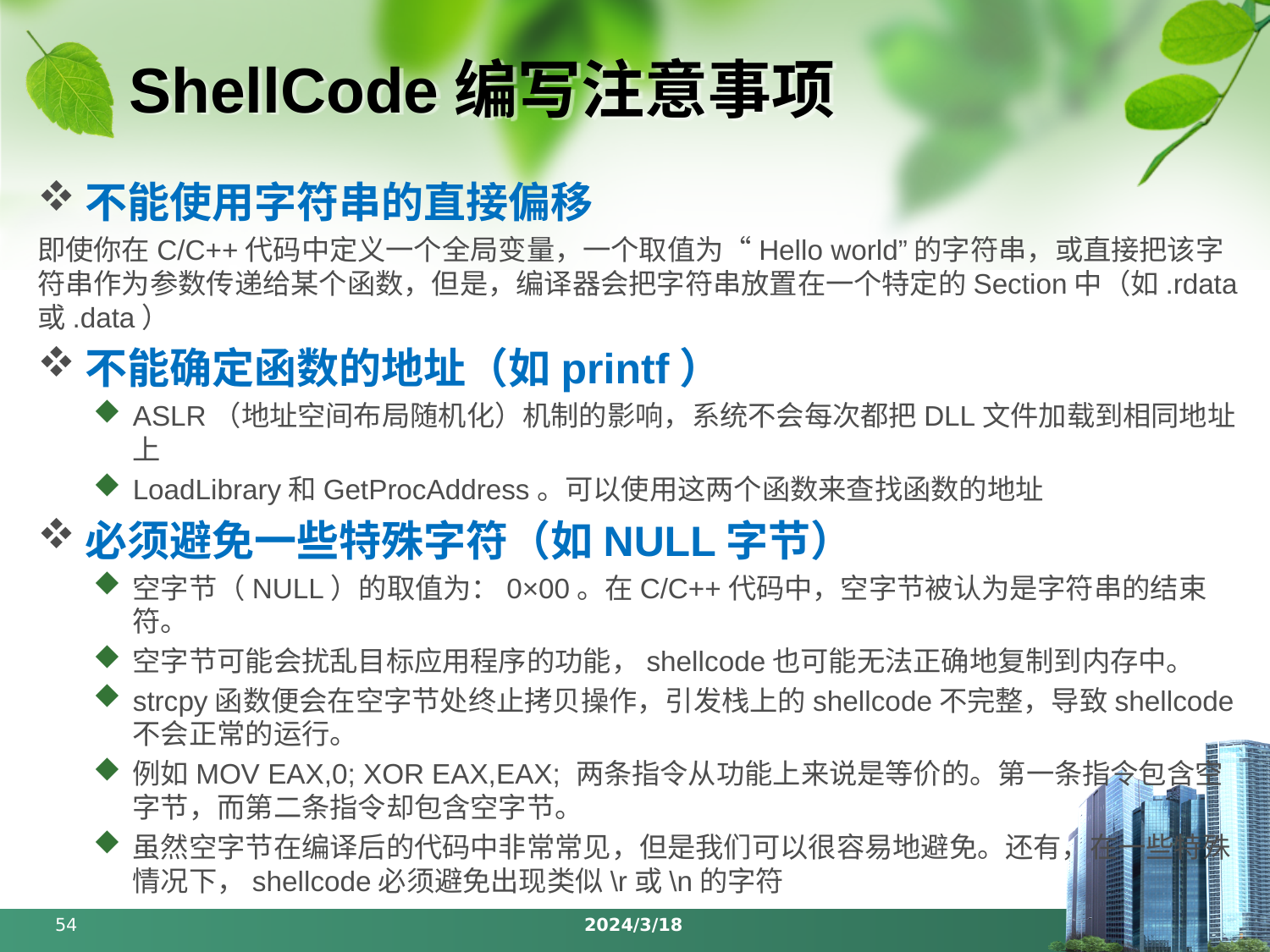

# ShellCode编写注意事项
不能使用字符串的直接偏移
即使你在C/C++代码中定义一个全局变量，一个取值为“Hello world”的字符串，或直接把该字符串作为参数传递给某个函数，但是，编译器会把字符串放置在一个特定的Section中（如.rdata或.data）
不能确定函数的地址（如printf）
ASLR（地址空间布局随机化）机制的影响，系统不会每次都把DLL文件加载到相同地址上
LoadLibrary和GetProcAddress。可以使用这两个函数来查找函数的地址
必须避免一些特殊字符（如NULL字节）
空字节（NULL）的取值为：0×00。在C/C++代码中，空字节被认为是字符串的结束符。
空字节可能会扰乱目标应用程序的功能，shellcode也可能无法正确地复制到内存中。
strcpy函数便会在空字节处终止拷贝操作，引发栈上的shellcode不完整，导致shellcode不会正常的运行。
例如MOV EAX,0; XOR EAX,EAX; 两条指令从功能上来说是等价的。第一条指令包含空字节，而第二条指令却包含空字节。
虽然空字节在编译后的代码中非常常见，但是我们可以很容易地避免。还有，在一些特殊情况下，shellcode必须避免出现类似\r或\n的字符
54
2024/3/18